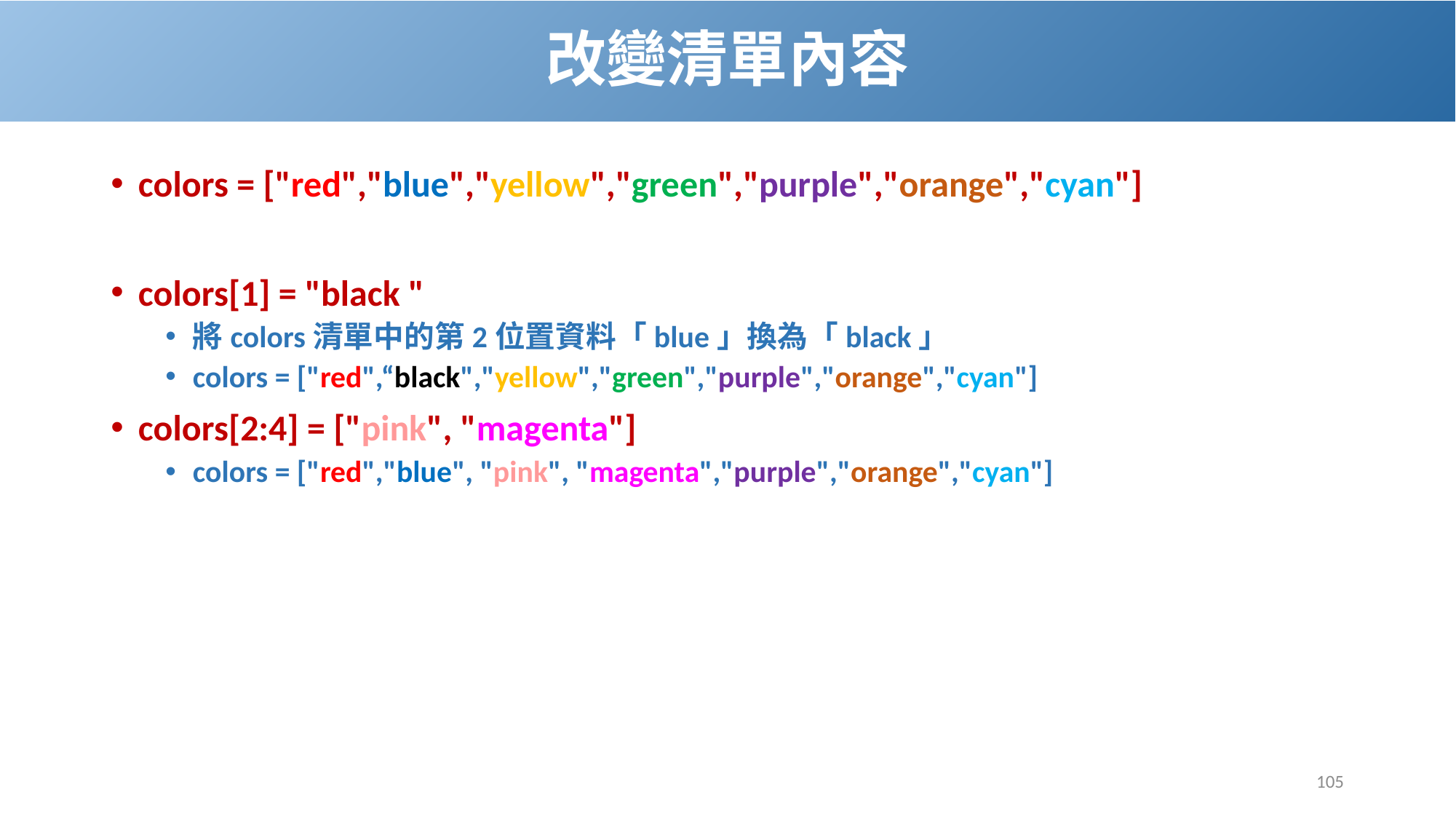

# 改變清單內容
colors = ["red","blue","yellow","green","purple","orange","cyan"]

colors[1] = "black "
將colors清單中的第2位置資料「blue」換為「black」
colors = ["red",“black","yellow","green","purple","orange","cyan"]
colors[2:4] = ["pink", "magenta"]
colors = ["red","blue", "pink", "magenta","purple","orange","cyan"]
105